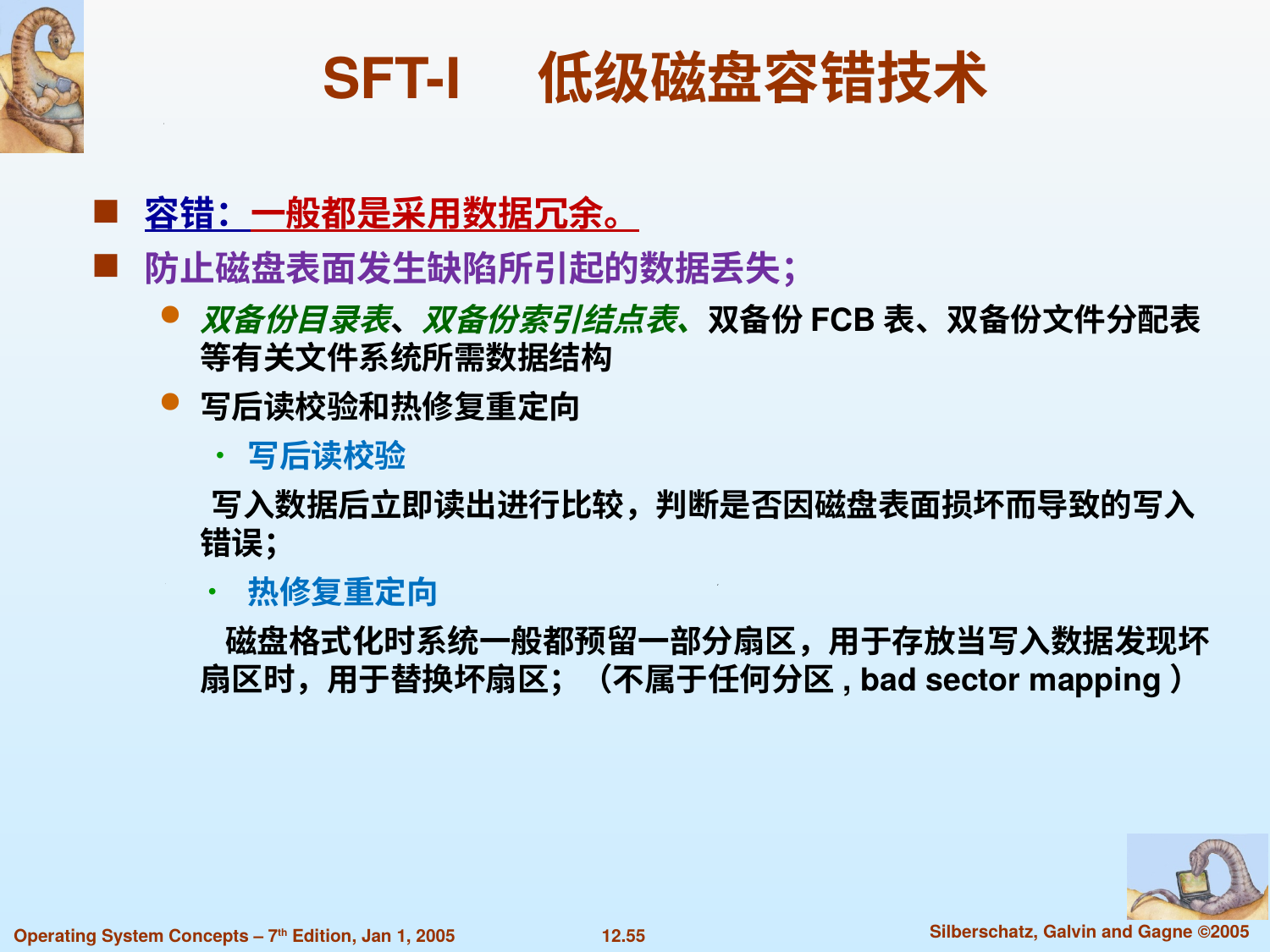

# SFT-I    低级磁盘容错技术
容错：一般都是采用数据冗余。
防止磁盘表面发生缺陷所引起的数据丢失；
双备份目录表、双备份索引结点表、双备份FCB表、双备份文件分配表等有关文件系统所需数据结构
写后读校验和热修复重定向
写后读校验
      写入数据后立即读出进行比较，判断是否因磁盘表面损坏而导致的写入错误；
热修复重定向
        磁盘格式化时系统一般都预留一部分扇区，用于存放当写入数据发现坏扇区时，用于替换坏扇区；（不属于任何分区, bad sector mapping）